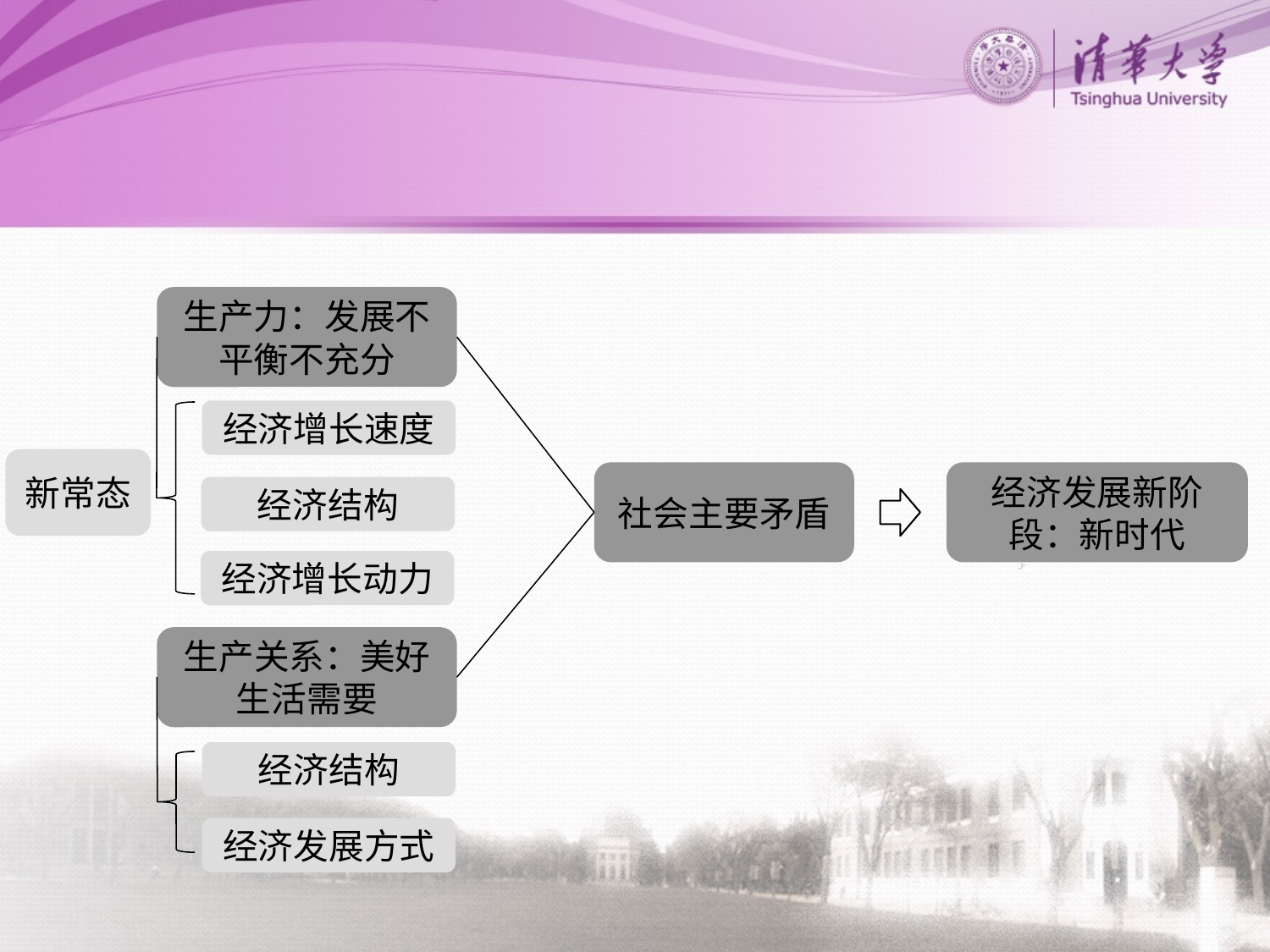

#

生产力：发展不平衡不充分
经济增长速度

新常态
经济发展新阶段：新时代
社会主要矛盾
经济结构

经济增长动力

生产关系：美好生活需要
经济结构

经济发展方式